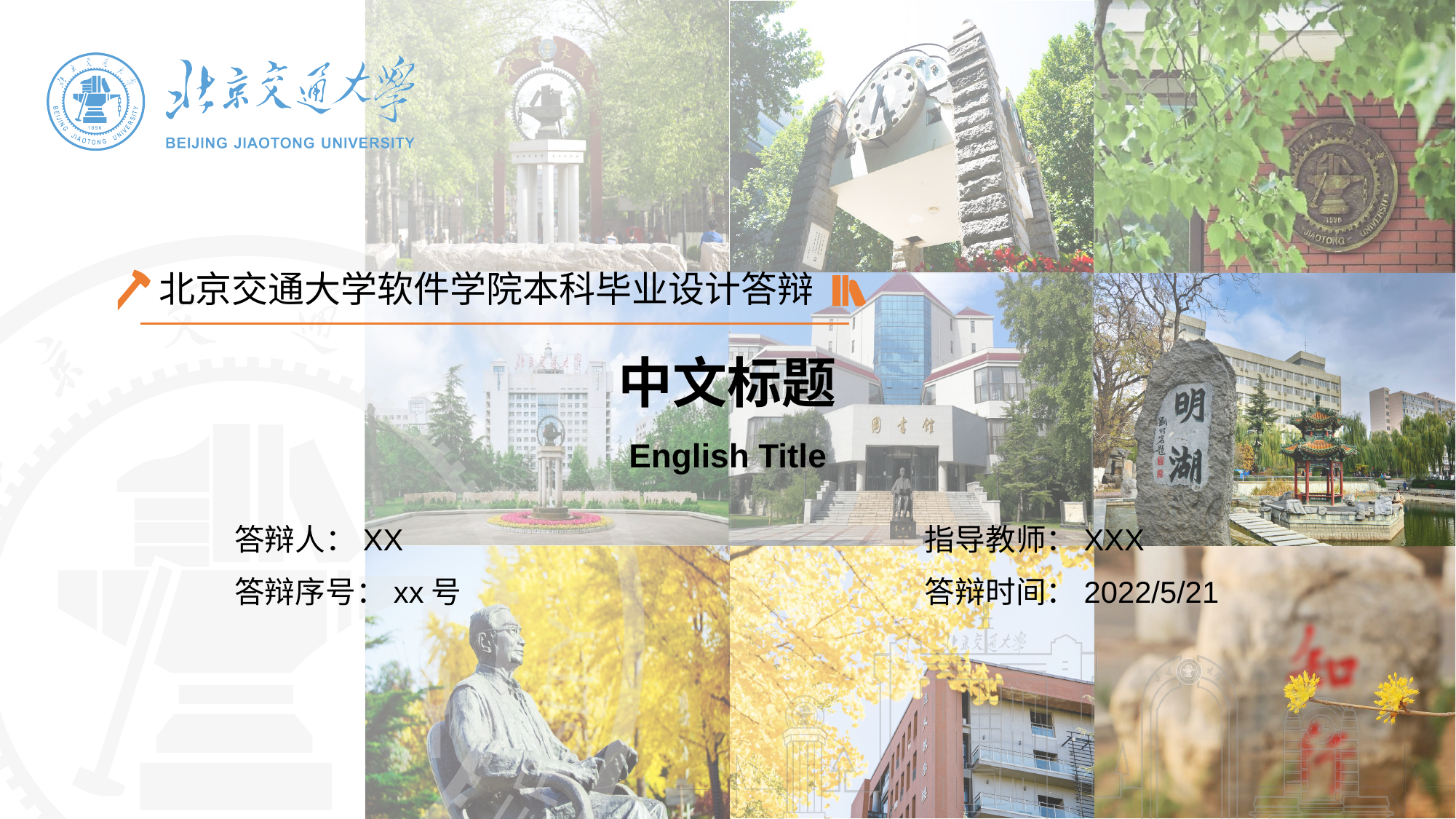

北京交通大学软件学院本科毕业设计答辩
中文标题
English Title
指导教师：XXX
答辩人：XX
答辩时间：2022/5/21
答辩序号：xx号